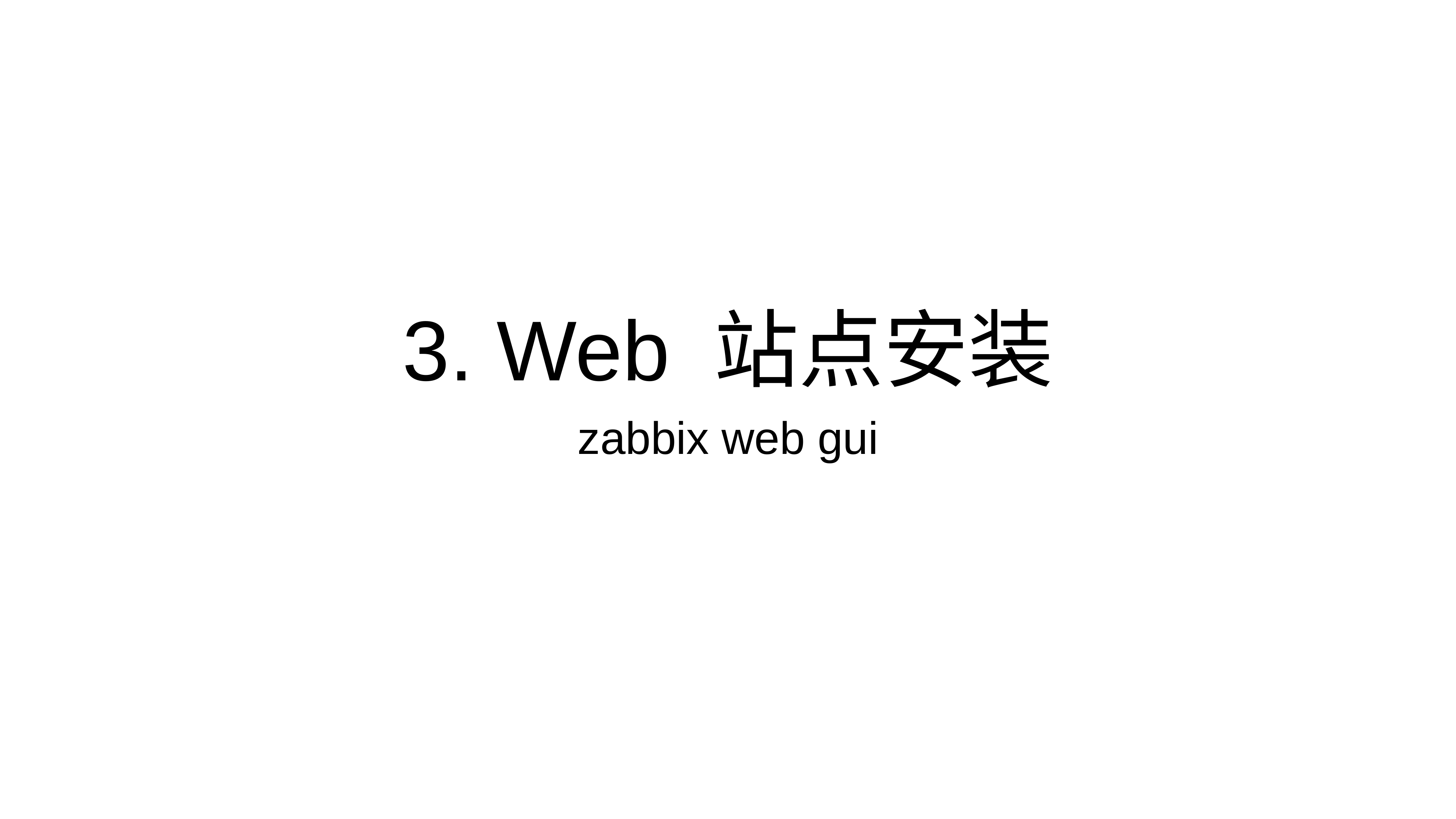

# 3. Web 站点安装
zabbix web gui